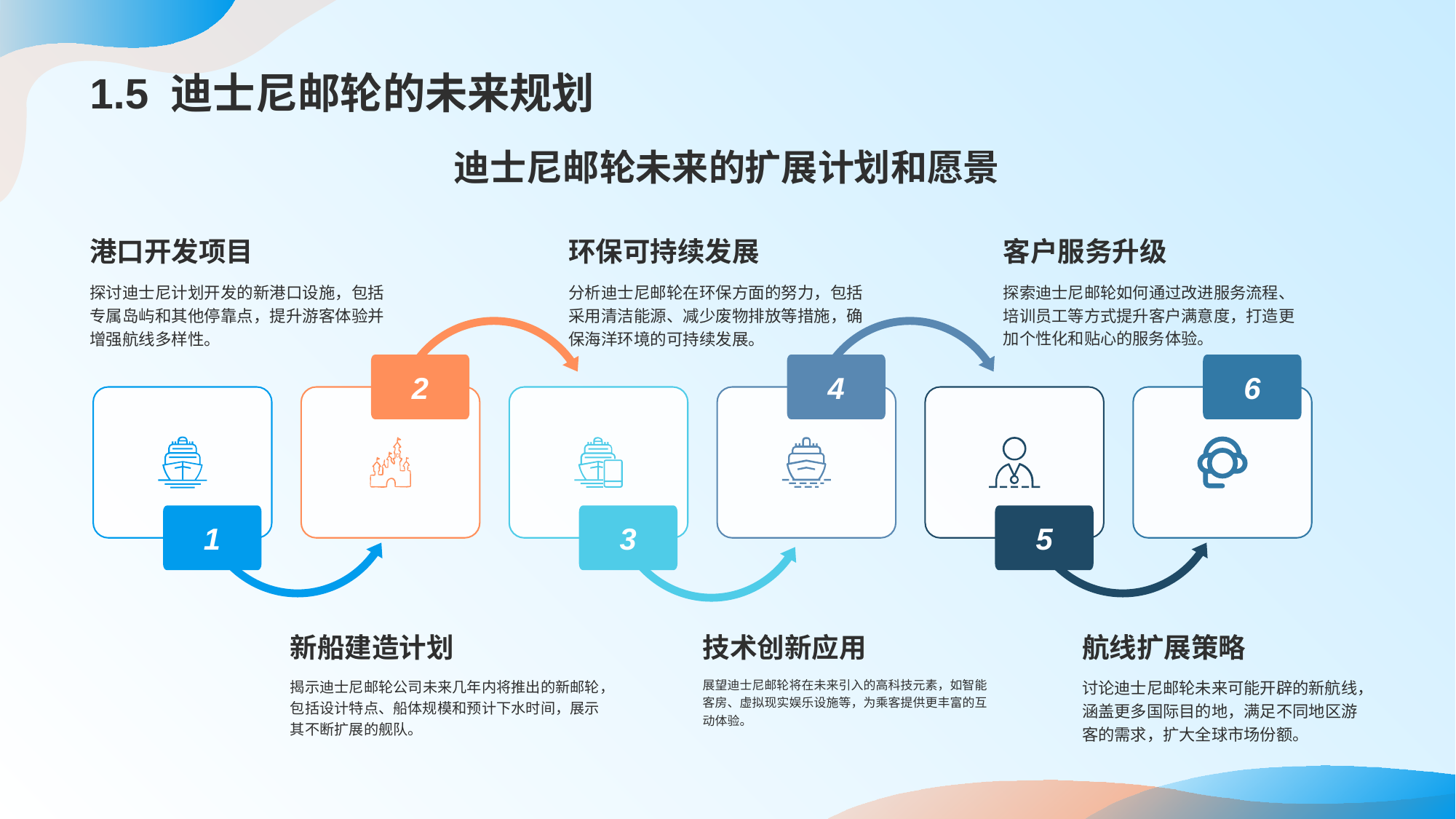

# 1.5 迪士尼邮轮的未来规划
迪士尼邮轮未来的扩展计划和愿景
港口开发项目
探讨迪士尼计划开发的新港口设施，包括专属岛屿和其他停靠点，提升游客体验并增强航线多样性。
2

环保可持续发展
分析迪士尼邮轮在环保方面的努力，包括采用清洁能源、减少废物排放等措施，确保海洋环境的可持续发展。
4

客户服务升级
探索迪士尼邮轮如何通过改进服务流程、培训员工等方式提升客户满意度，打造更加个性化和贴心的服务体验。
6

3
技术创新应用
展望迪士尼邮轮将在未来引入的高科技元素，如智能客房、虚拟现实娱乐设施等，为乘客提供更丰富的互动体验。

5
航线扩展策略
讨论迪士尼邮轮未来可能开辟的新航线，涵盖更多国际目的地，满足不同地区游客的需求，扩大全球市场份额。

1
新船建造计划
揭示迪士尼邮轮公司未来几年内将推出的新邮轮，包括设计特点、船体规模和预计下水时间，展示其不断扩展的舰队。